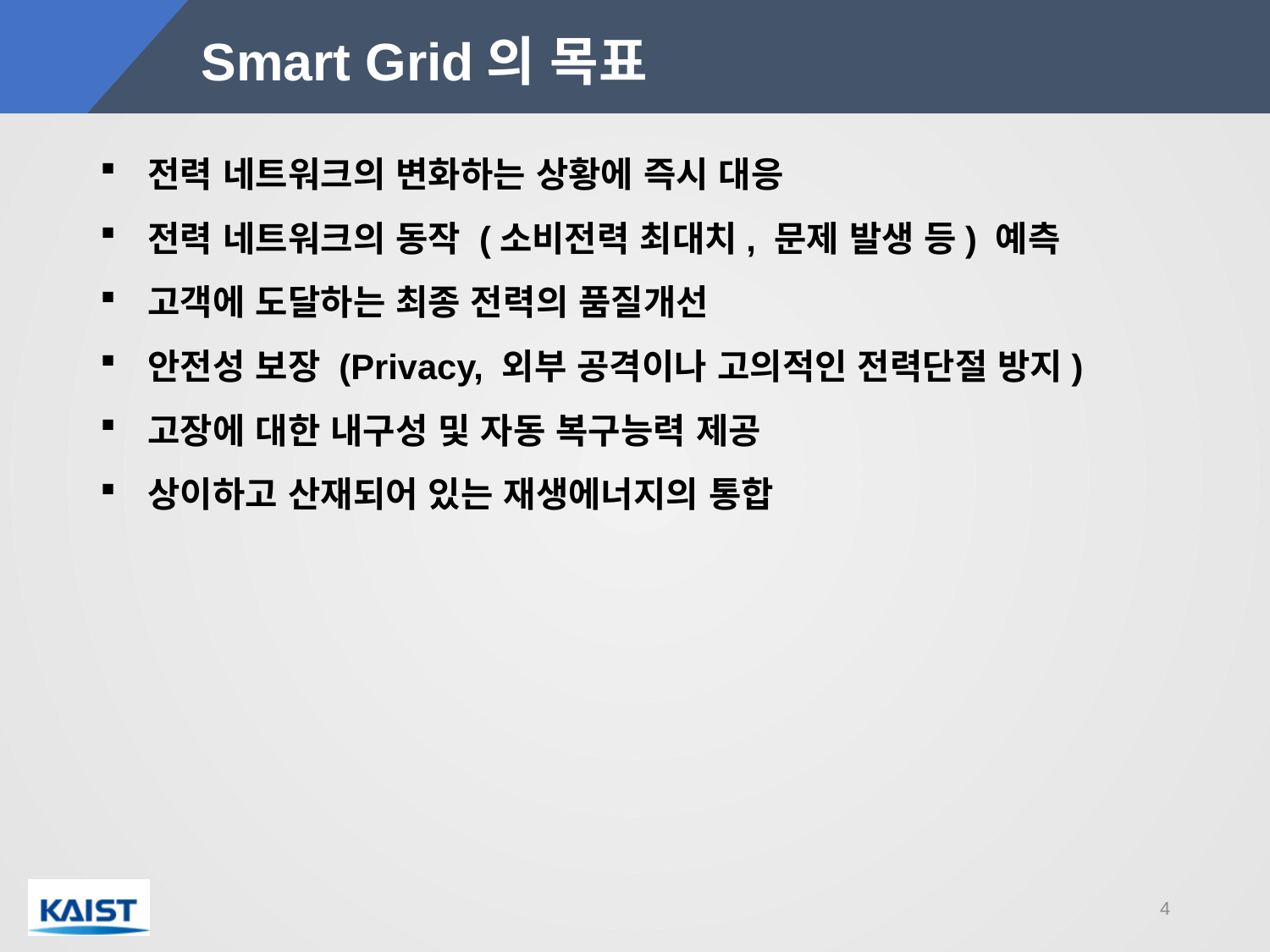

# Smart Grid의 목표
전력 네트워크의 변화하는 상황에 즉시 대응
전력 네트워크의 동작 (소비전력 최대치, 문제 발생 등) 예측
고객에 도달하는 최종 전력의 품질개선
안전성 보장 (Privacy, 외부 공격이나 고의적인 전력단절 방지)
고장에 대한 내구성 및 자동 복구능력 제공
상이하고 산재되어 있는 재생에너지의 통합

4